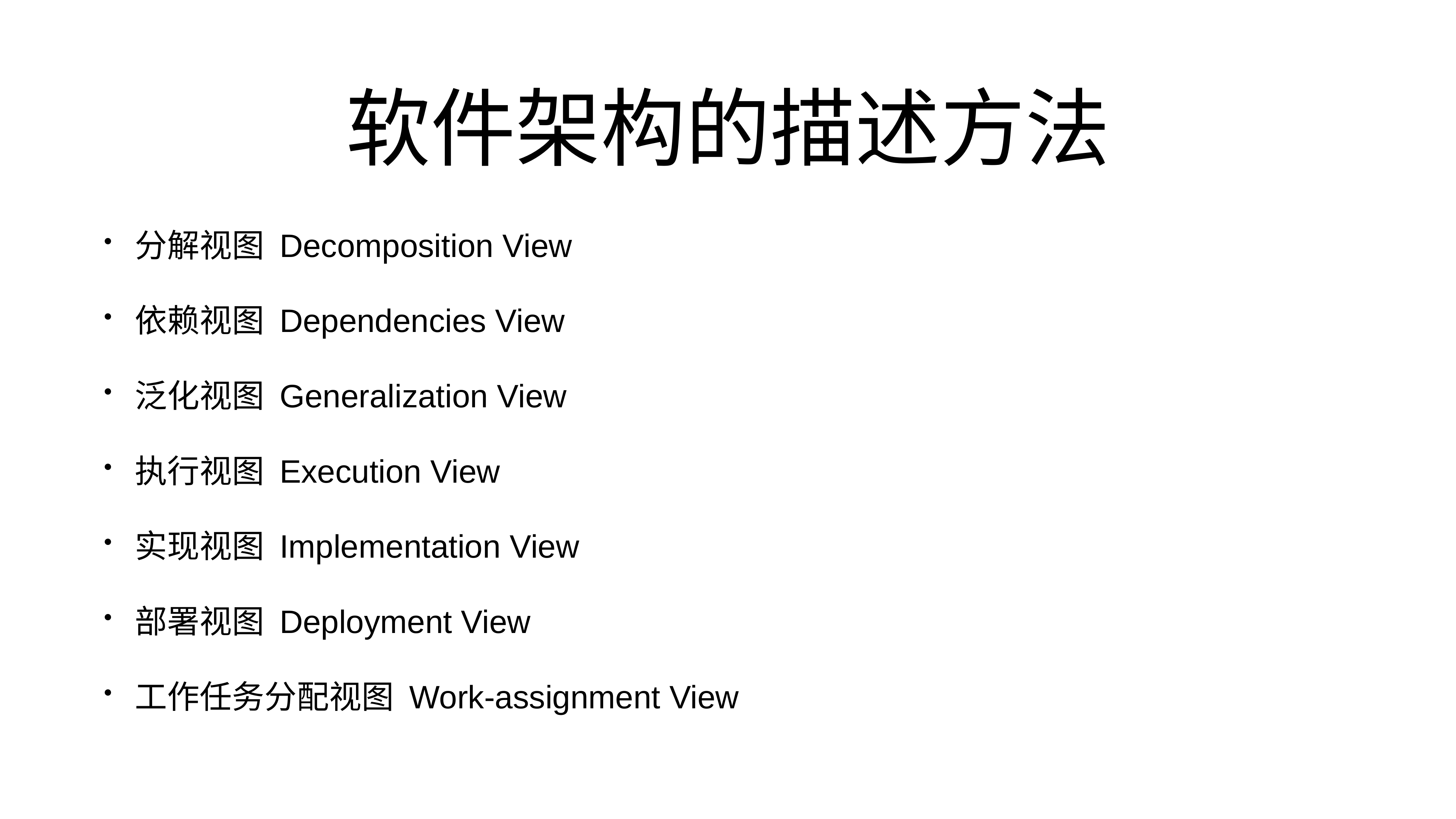

# 软件架构的描述方法
分解视图 Decomposition View
依赖视图 Dependencies View
泛化视图 Generalization View
执行视图 Execution View
实现视图 Implementation View
部署视图 Deployment View
工作任务分配视图 Work-assignment View